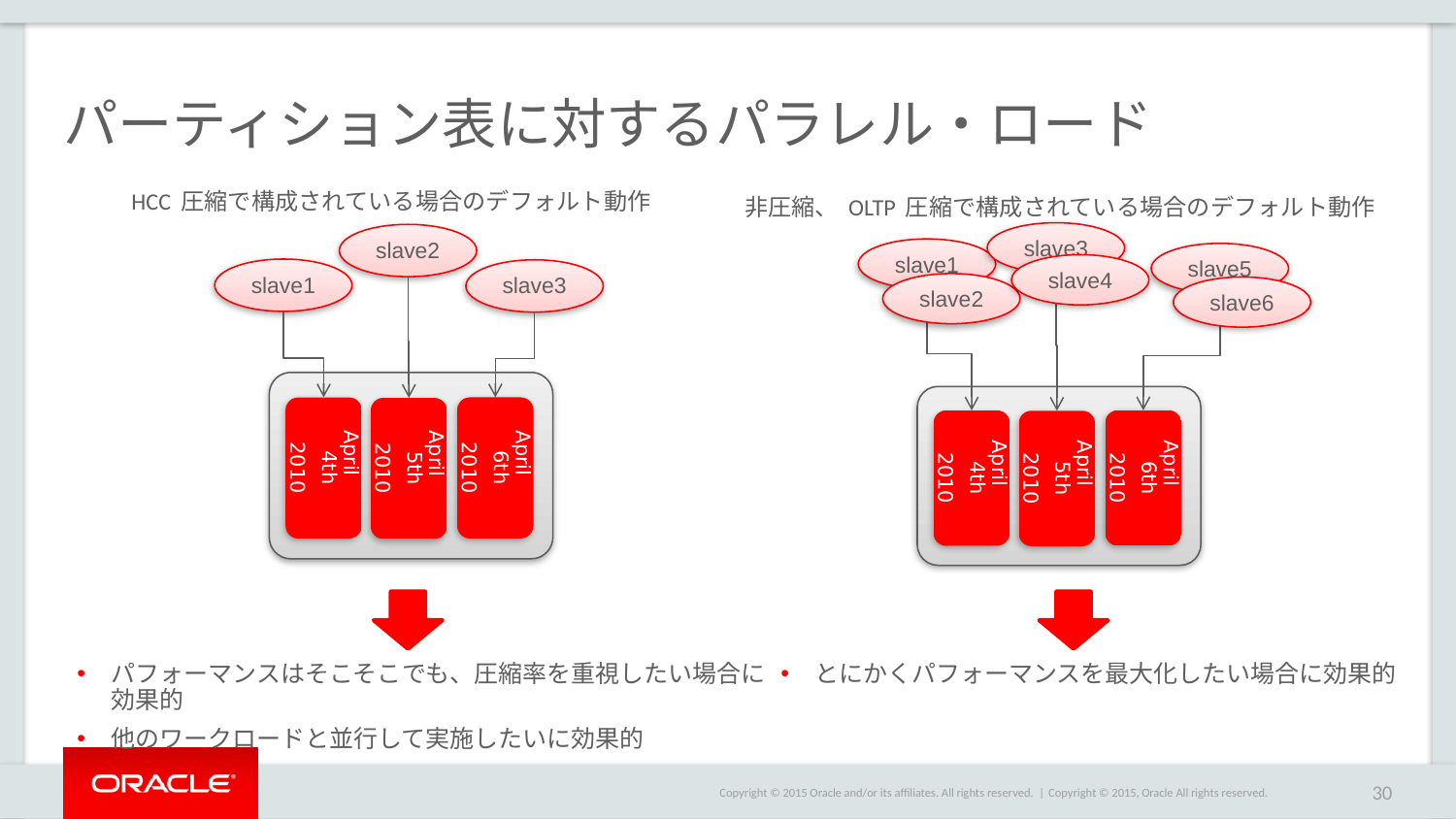

# パーティション表に対するパラレル・ロード

slave2
slave1
slave3

April　6th
2010
April　4th
2010
April　5th
2010

slave3
slave1
slave5
slave4
slave2
slave6

April　6th
2010
April　4th
2010
April　5th
2010
HCC圧縮で構成されている場合のデフォルト動作
非圧縮、OLTP圧縮で構成されている場合のデフォルト動作

パフォーマンスはそこそこでも、圧縮率を重視したい場合に効果的
他のワークロードと並行して実施したいに効果的
とにかくパフォーマンスを最大化したい場合に効果的
Copyright © 2015, Oracle All rights reserved.
30